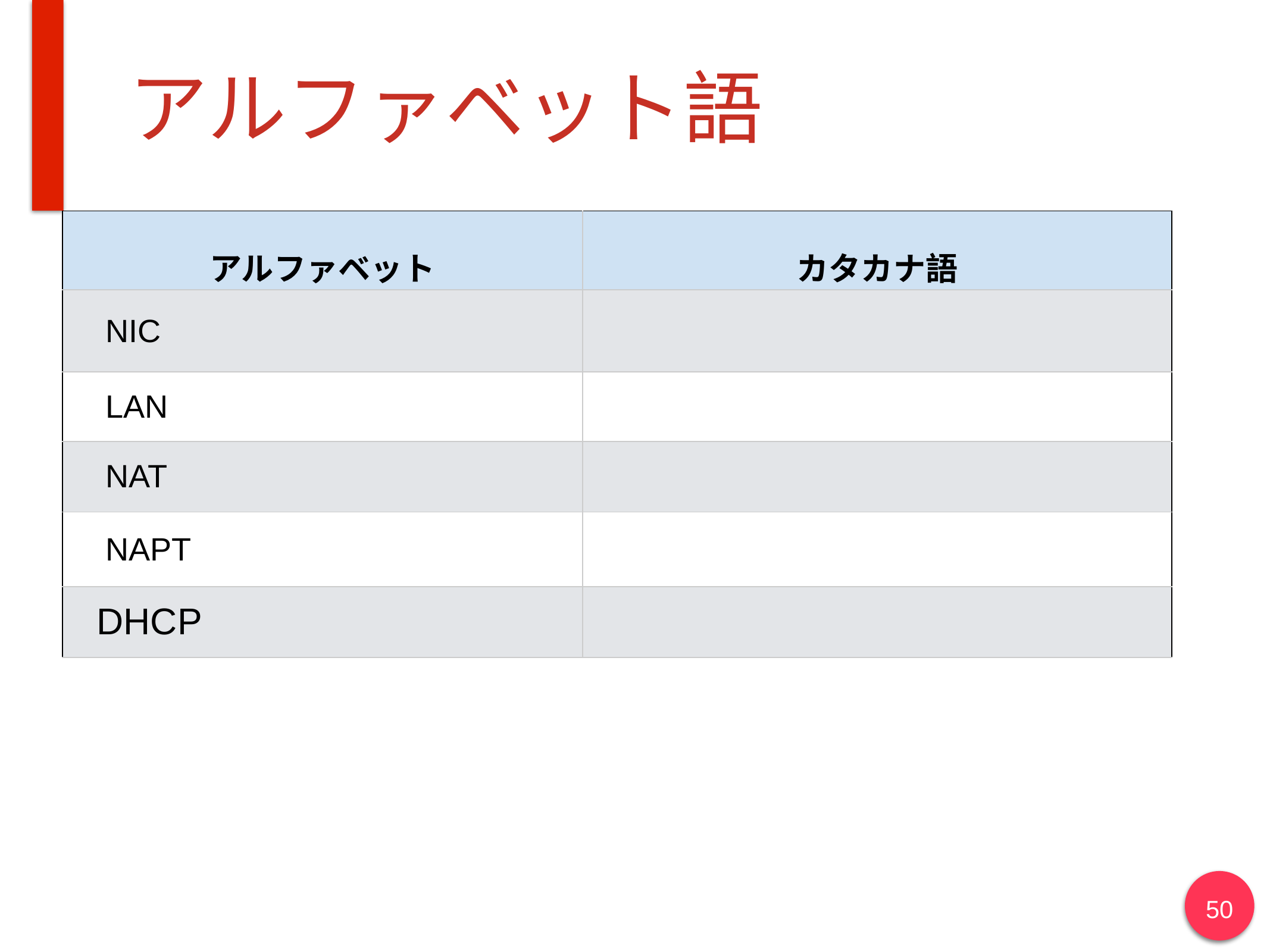

# アルファベット語
| アルファベット | カタカナ語 |
| --- | --- |
| NIC |  |
| LAN |  |
| NAT |  |
| NAPT |  |
| DHCP |  |
50